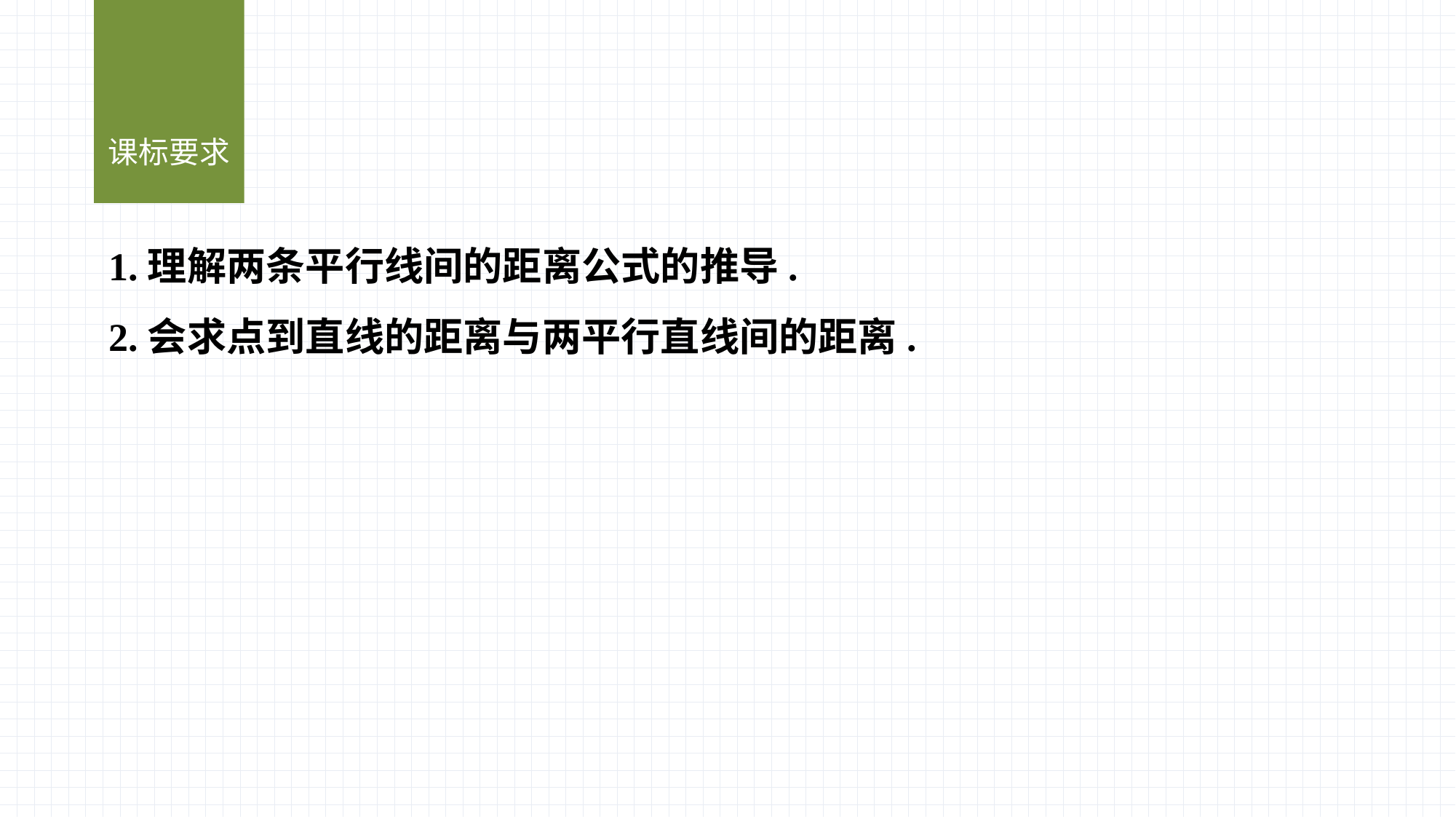

课标要求
1.理解两条平行线间的距离公式的推导.
2.会求点到直线的距离与两平行直线间的距离.